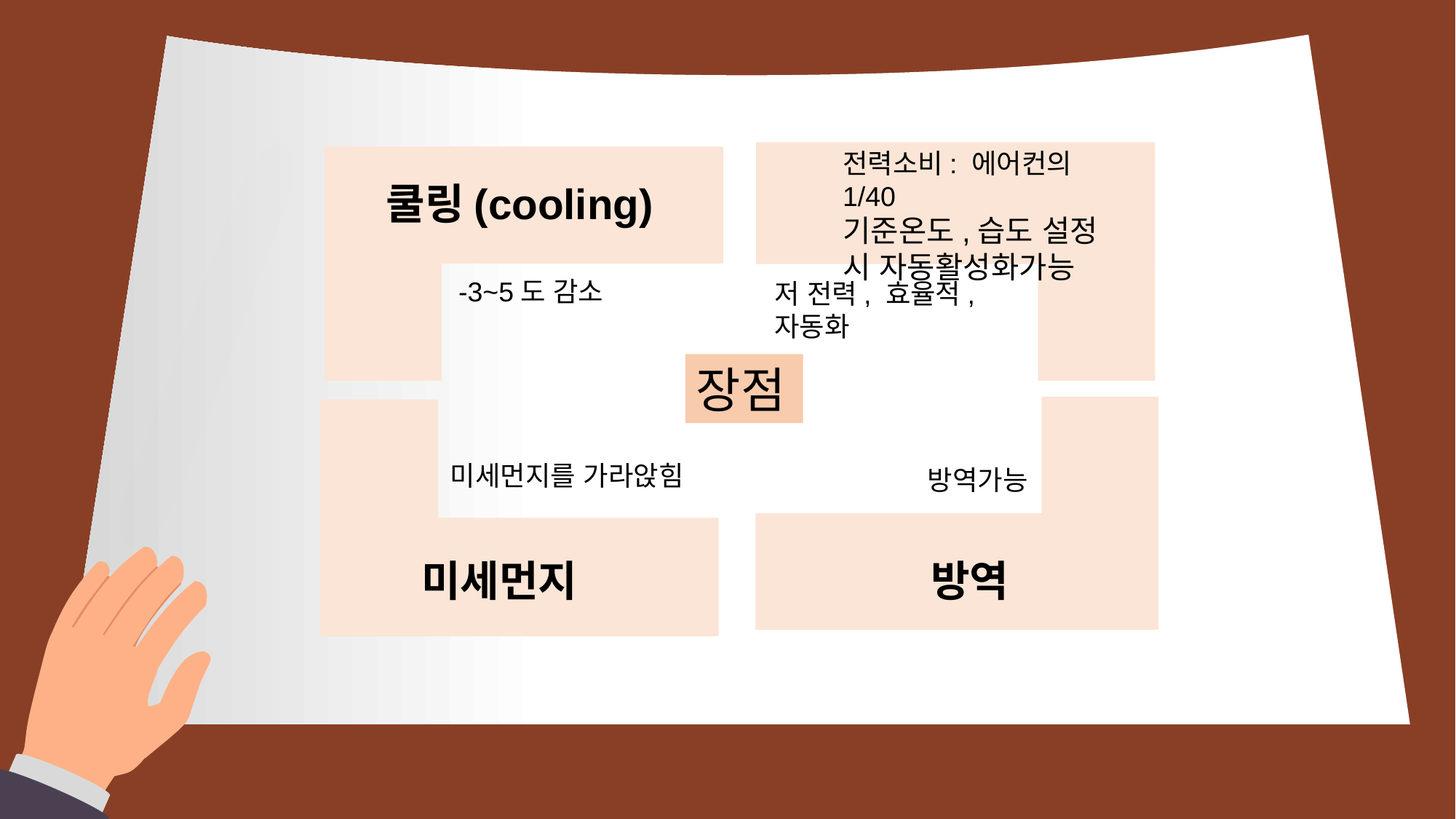

쿨링(cooling)
효율성
-3~5도 감소
저 전력, 효율적, 자동화
장점

미세먼지를 가라앉힘
방역가능
미세먼지
방역
전력소비: 에어컨의 1/40
기준온도,습도 설정 시 자동활성화가능